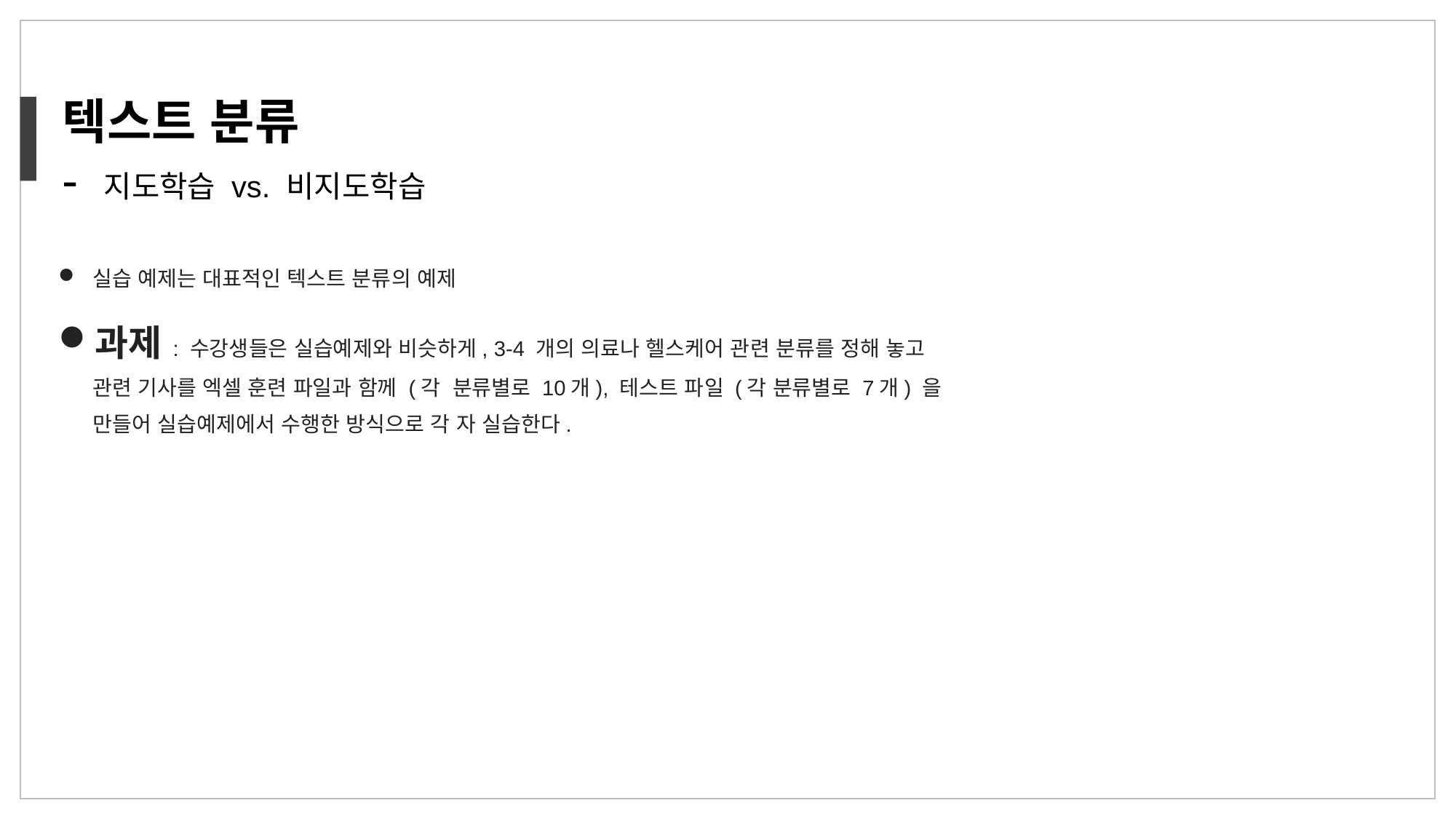

텍스트 분류
- 지도학습 vs. 비지도학습

실습 예제는 대표적인 텍스트 분류의 예제

과제 : 수강생들은 실습예제와 비슷하게, 3-4 개의 의료나 헬스케어 관련 분류를 정해 놓고 관련 기사를 엑셀 훈련 파일과 함께 (각  분류별로 10개), 테스트 파일 (각 분류별로 7개) 을 만들어 실습예제에서 수행한 방식으로 각 자 실습한다.